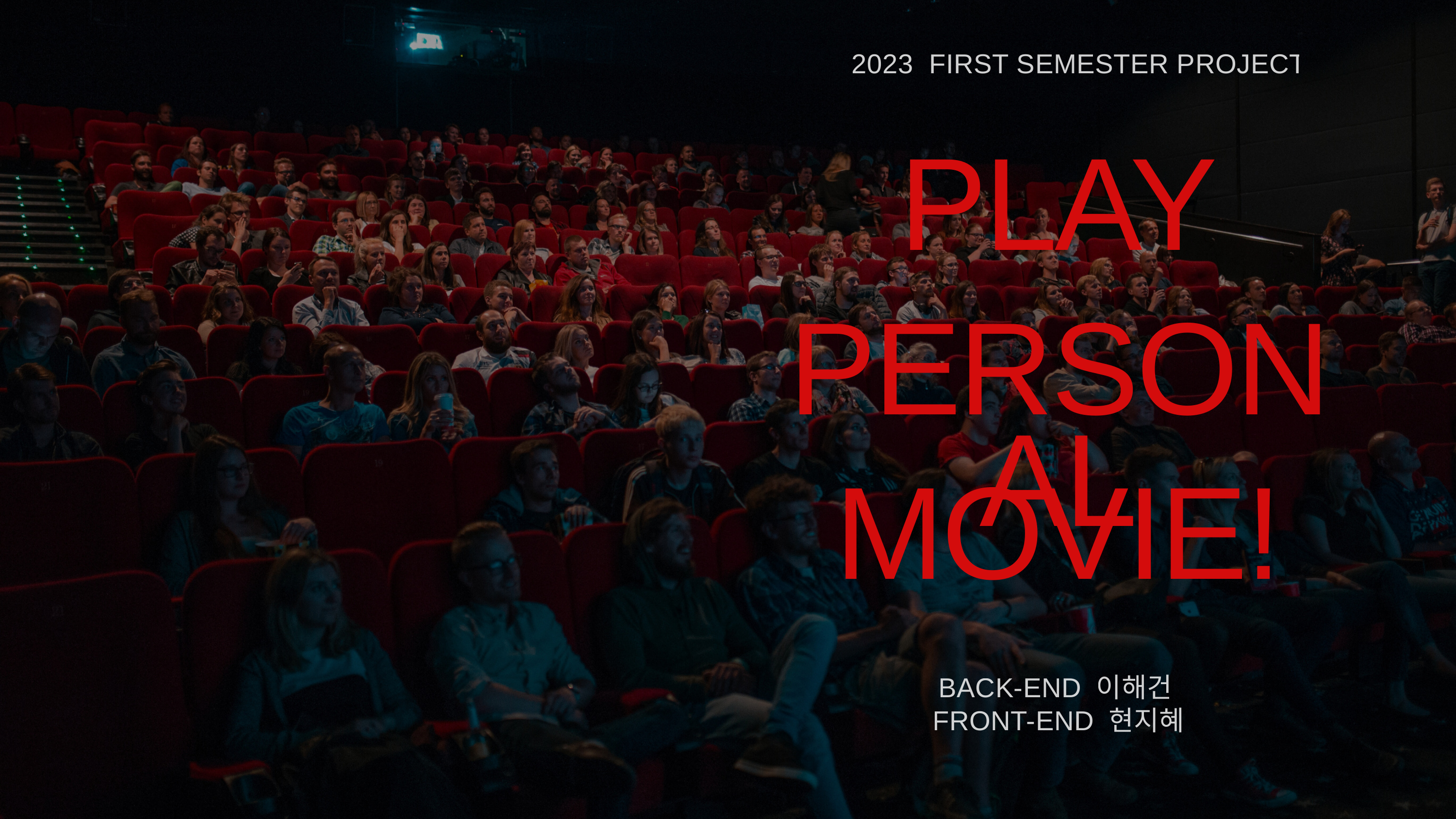

2023  FIRST SEMESTER PROJECT
PLAY
PERSONAL
MOVIE!
BACK-END 이해건
FRONT-END 현지혜